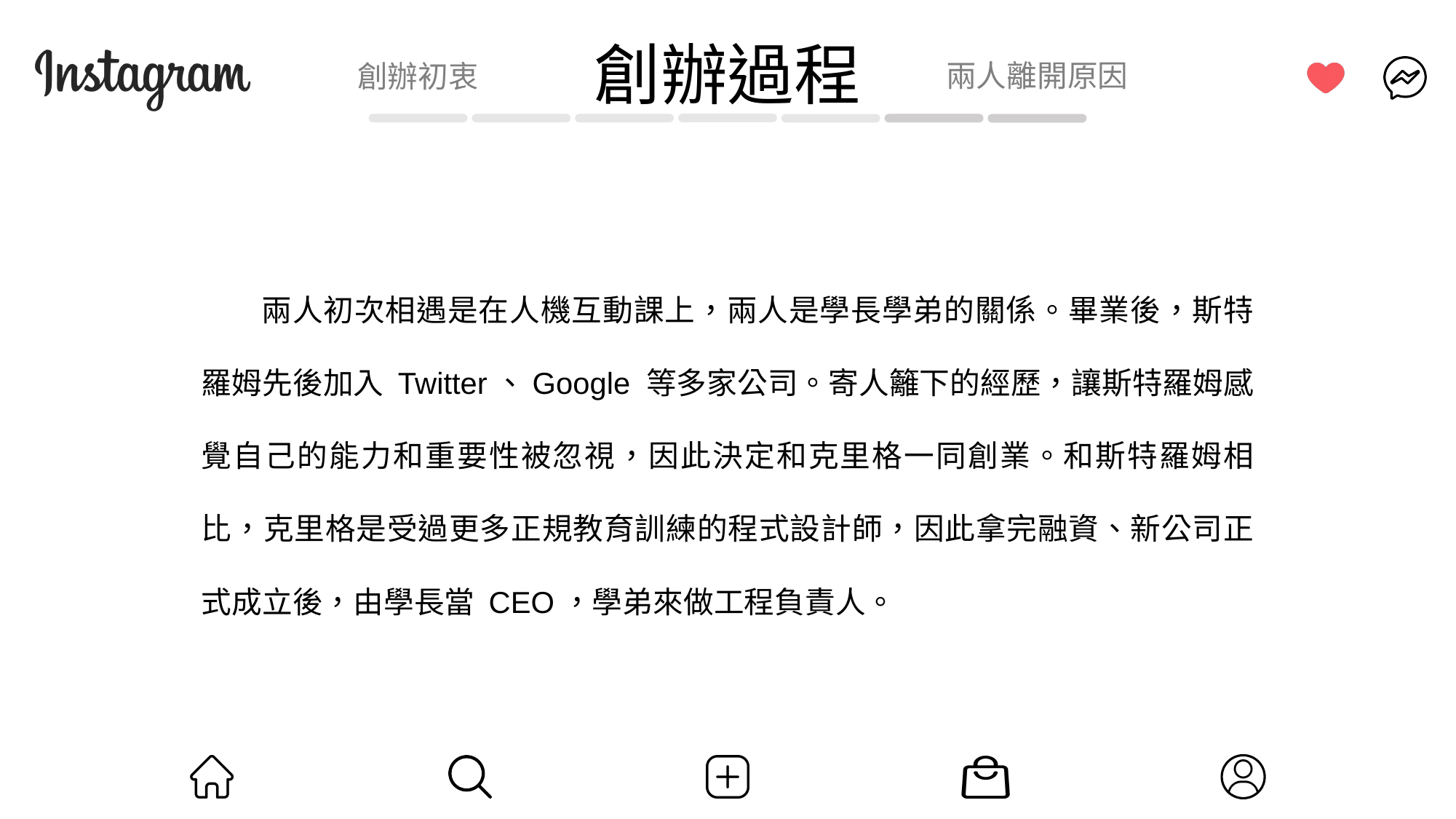

兩人離開原因
創辦初衷
創辦過程

兩人初次相遇是在人機互動課上，兩人是學長學弟的關係。畢業後，斯特羅姆先後加入 Twitter、Google 等多家公司。寄人籬下的經歷，讓斯特羅姆感覺自己的能力和重要性被忽視，因此決定和克里格一同創業。和斯特羅姆相比，克里格是受過更多正規教育訓練的程式設計師，因此拿完融資、新公司正式成立後，由學長當 CEO，學弟來做工程負責人。